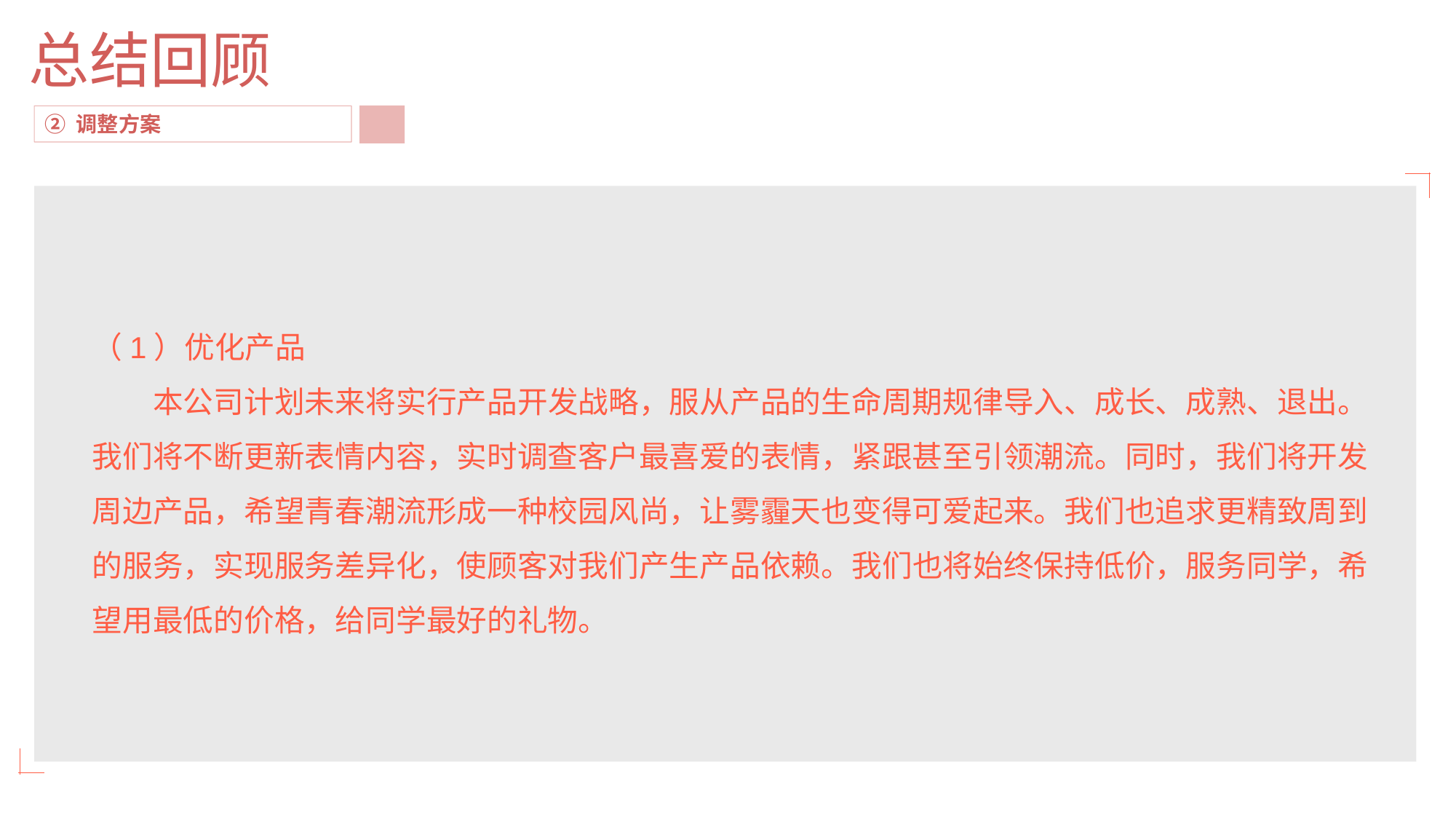

总结回顾

② 调整方案

（1）优化产品
　　本公司计划未来将实行产品开发战略，服从产品的生命周期规律导入、成长、成熟、退出。我们将不断更新表情内容，实时调查客户最喜爱的表情，紧跟甚至引领潮流。同时，我们将开发周边产品，希望青春潮流形成一种校园风尚，让雾霾天也变得可爱起来。我们也追求更精致周到的服务，实现服务差异化，使顾客对我们产生产品依赖。我们也将始终保持低价，服务同学，希望用最低的价格，给同学最好的礼物。